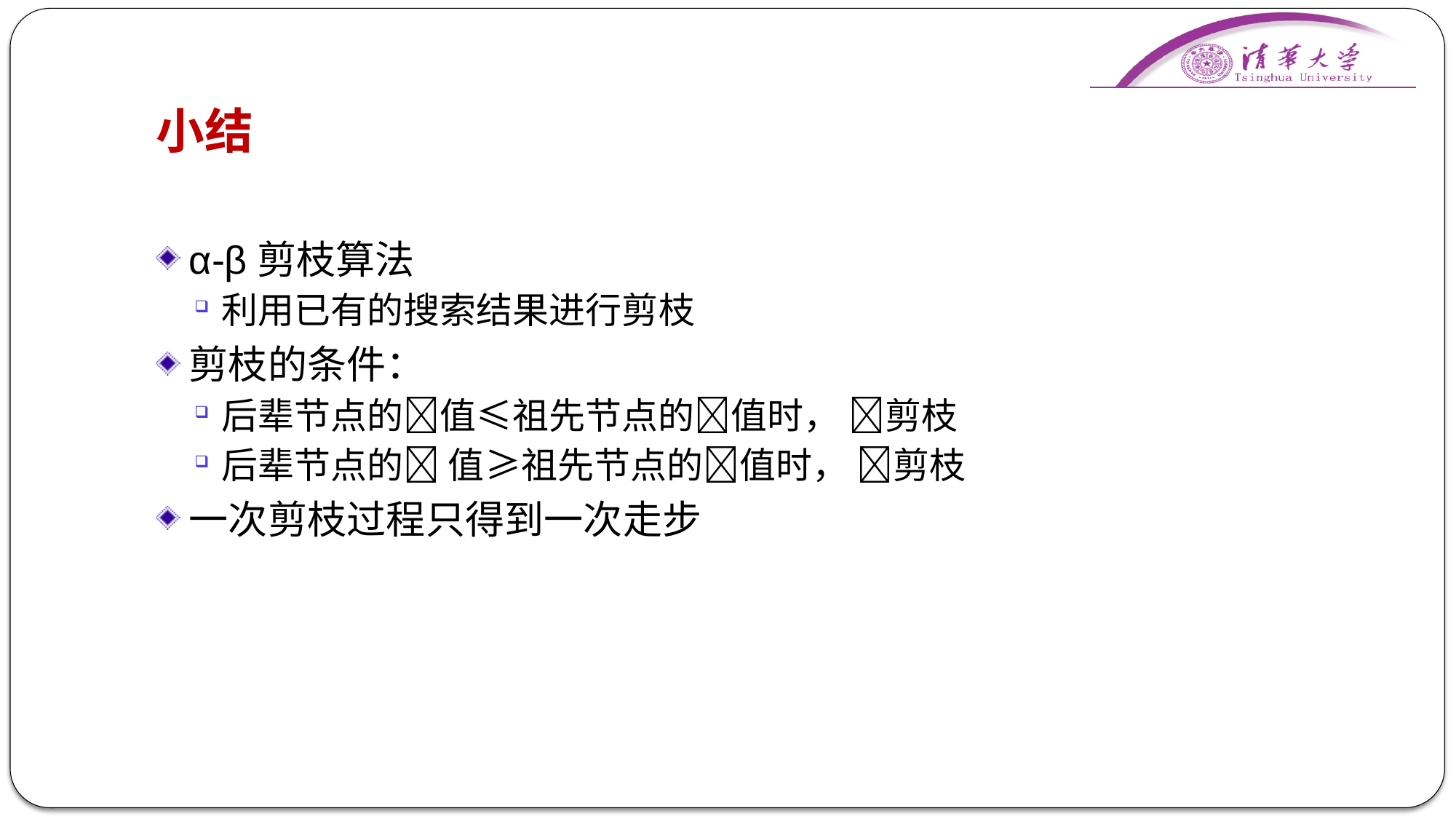

# 小结

α-β剪枝算法
利用已有的搜索结果进行剪枝
剪枝的条件：
后辈节点的β值≤祖先节点的α值时， α剪枝
后辈节点的α 值≥祖先节点的β值时， β剪枝
一次剪枝过程只得到一次走步